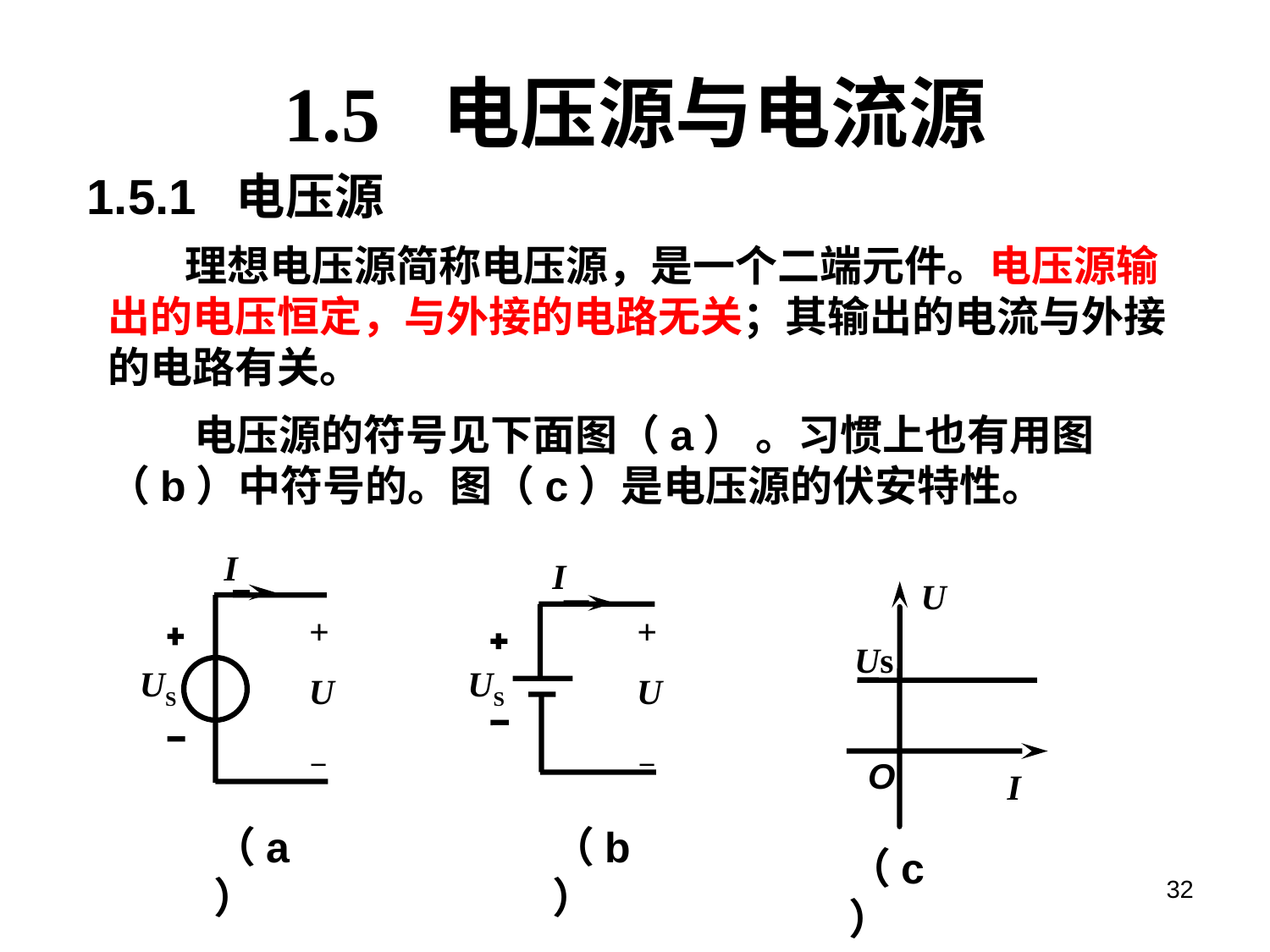

# 1.5  电压源与电流源
1.5.1  电压源
       理想电压源简称电压源，是一个二端元件。电压源输出的电压恒定，与外接的电路无关；其输出的电流与外接的电路有关。
        电压源的符号见下面图（a） 。习惯上也有用图（b）中符号的。图（c）是电压源的伏安特性。
I

+
U
－
US
I

+
U
－
US
U

Us

O
I
（a）
（b）
（c）
32